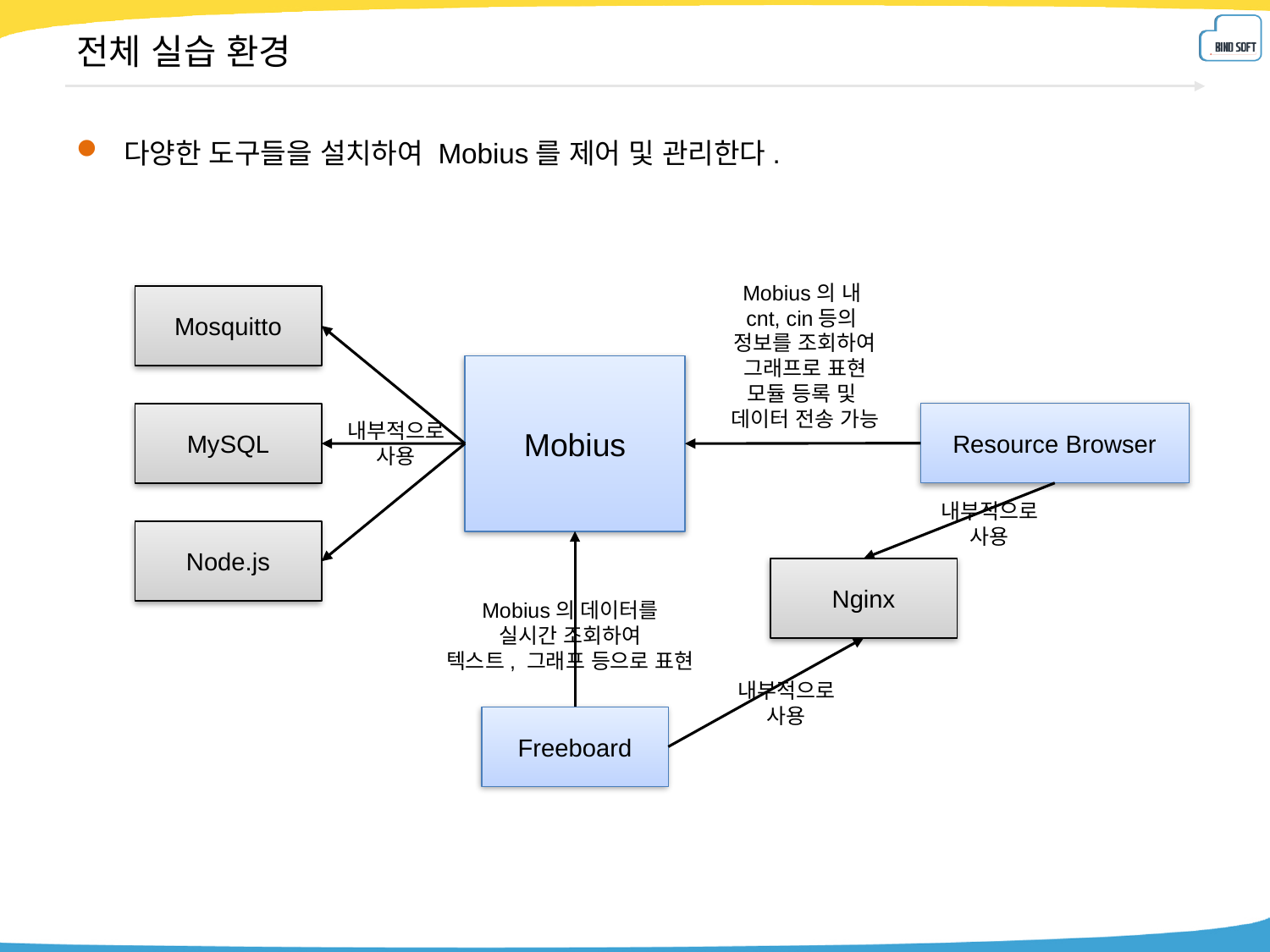

# 전체 실습 환경
다양한 도구들을 설치하여 Mobius를 제어 및 관리한다.
Mobius의 내
cnt, cin등의
정보를 조회하여
그래프로 표현
모듈 등록 및
데이터 전송 가능
Mosquitto
Mobius
Resource Browser
MySQL
내부적으로
사용
내부적으로
사용
Node.js
Nginx
Mobius의 데이터를
실시간 조회하여
텍스트, 그래프 등으로 표현
내부적으로
사용
Freeboard